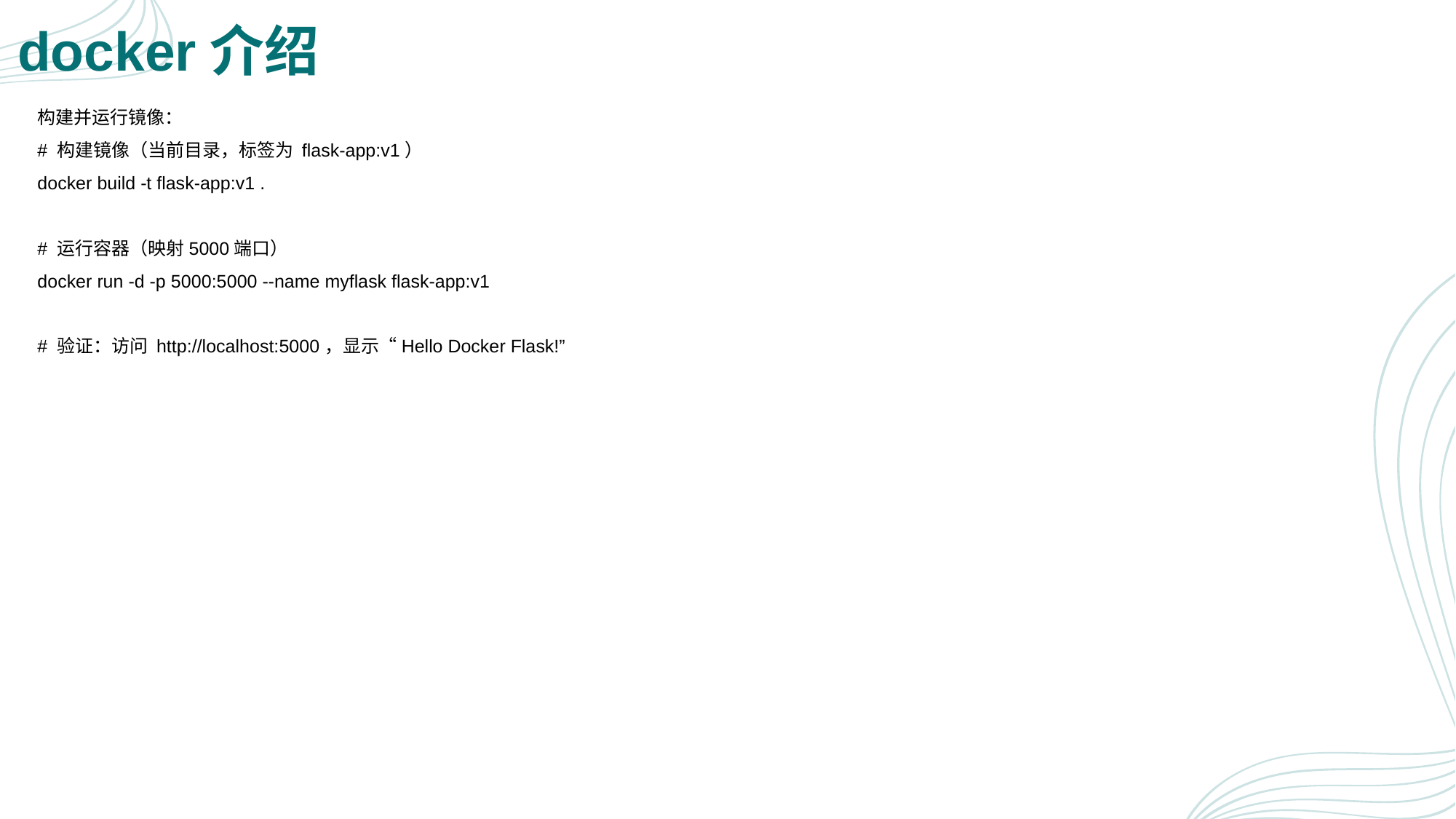

# docker介绍
构建并运行镜像：
# 构建镜像（当前目录，标签为 flask-app:v1）
docker build -t flask-app:v1 .

# 运行容器（映射5000端口）
docker run -d -p 5000:5000 --name myflask flask-app:v1

# 验证：访问 http://localhost:5000，显示“Hello Docker Flask!”